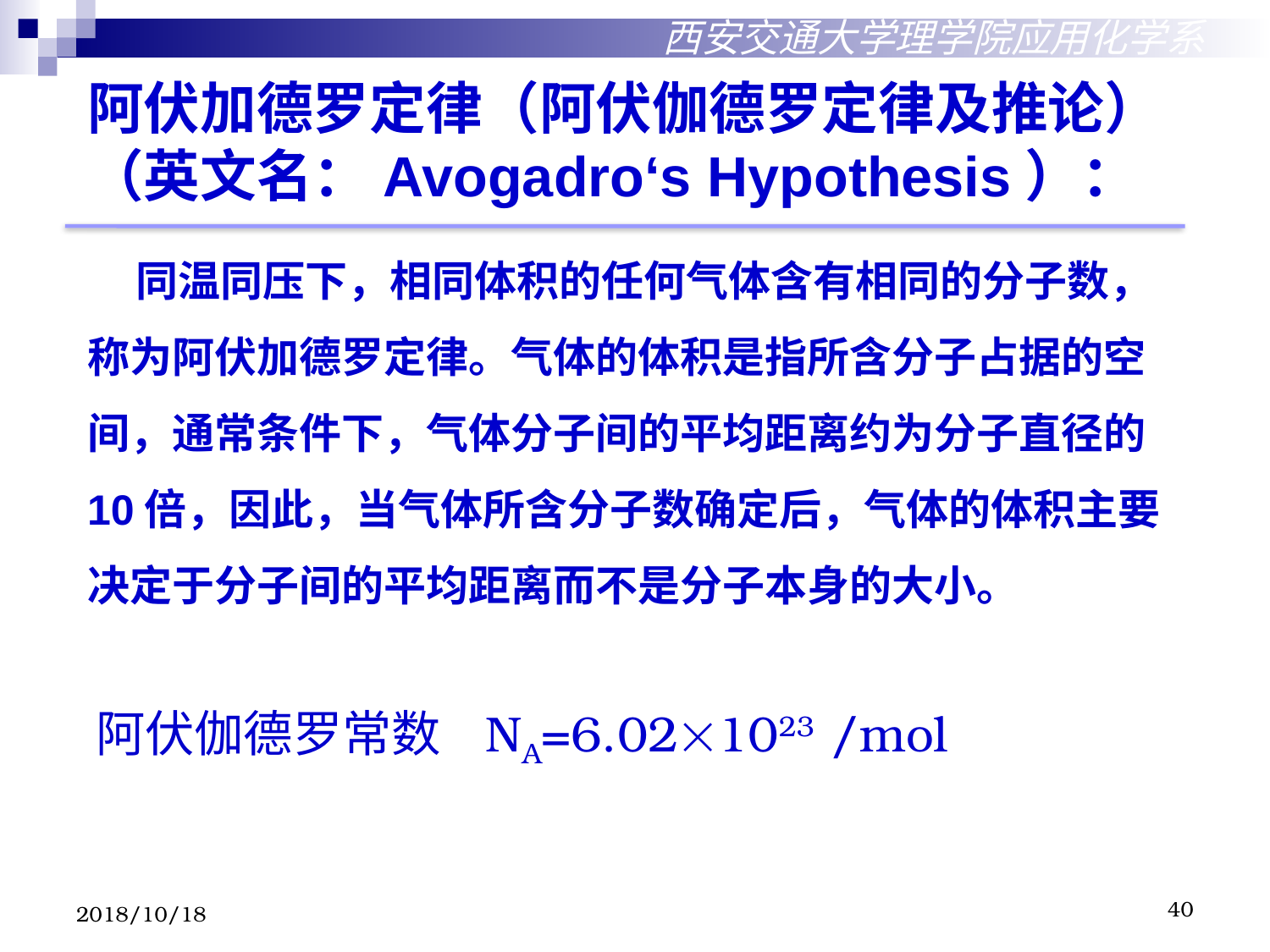

西安交通大学理学院应用化学系
阿伏加德罗定律（阿伏伽德罗定律及推论）（英文名：Avogadro‘s Hypothesis）：
    同温同压下，相同体积的任何气体含有相同的分子数，称为阿伏加德罗定律。气体的体积是指所含分子占据的空间，通常条件下，气体分子间的平均距离约为分子直径的10倍，因此，当气体所含分子数确定后，气体的体积主要决定于分子间的平均距离而不是分子本身的大小。

阿伏伽德罗常数   NA=6.02×1023 /mol
2018/10/18
40